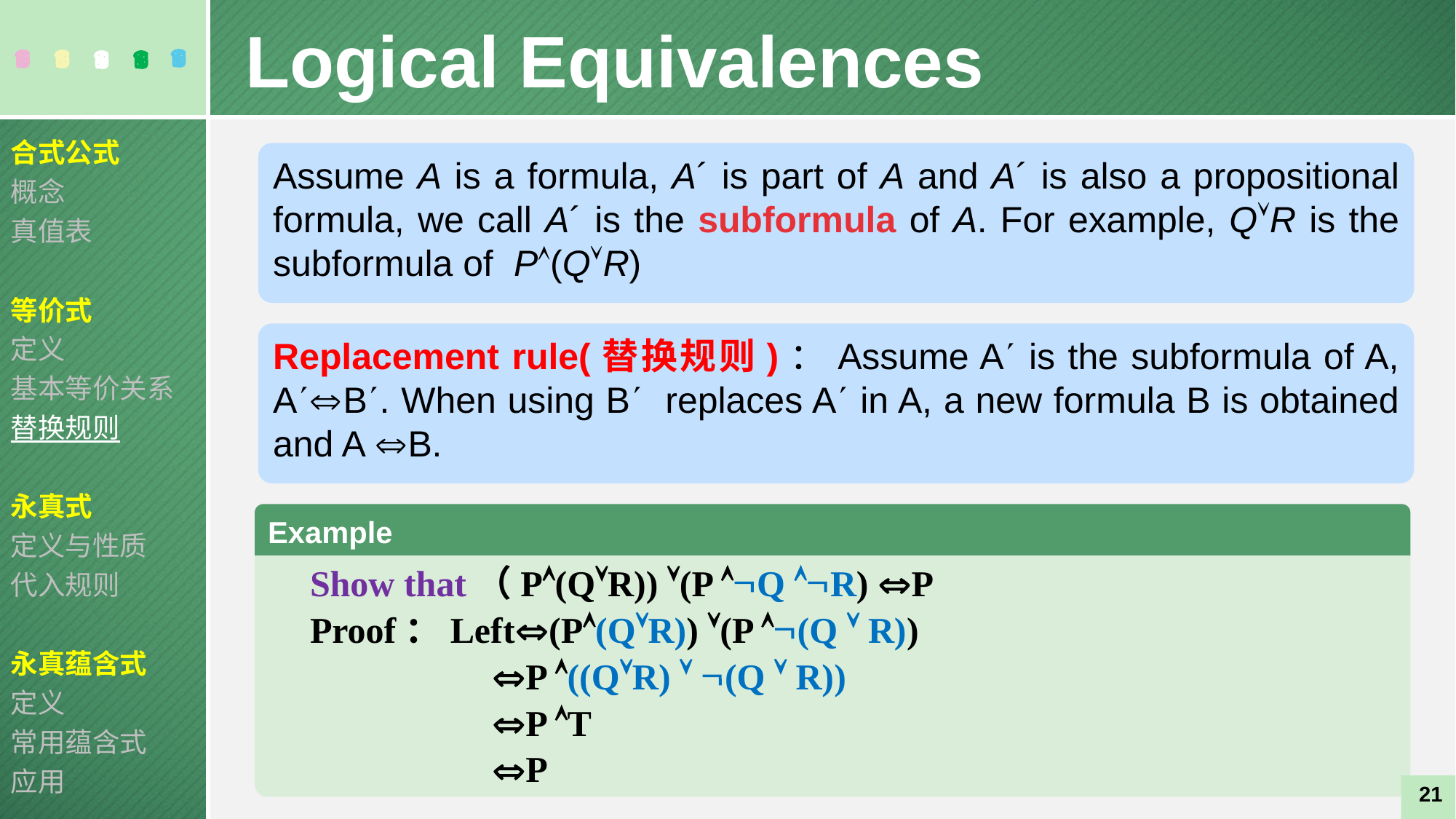

Logical Equivalences

合式公式
概念
真值表

等价式
定义
基本等价关系
替换规则

永真式
定义与性质
代入规则

永真蕴含式
定义
常用蕴含式
应用
Assume A is a formula, A´ is part of A and A´ is also a propositional formula, we call A´ is the subformula of A. For example, Q∨R is the subformula of  P∧(Q∨R)

Replacement rule(替换规则)：Assume A′ is the subformula of A, A′⇔B′. When using B′  replaces A′ in A, a new formula B is obtained and A ⇔B.
Example

Show that（P∧(Q∨R)) ∨(P ∧¬Q ∧¬R) ⇔P
Proof：Left⇔(P∧(Q∨R)) ∨(P ∧¬(Q ∨ R))
                    ⇔P ∧((Q∨R) ∨ ¬(Q ∨ R))
                    ⇔P ∧T
                    ⇔P

21